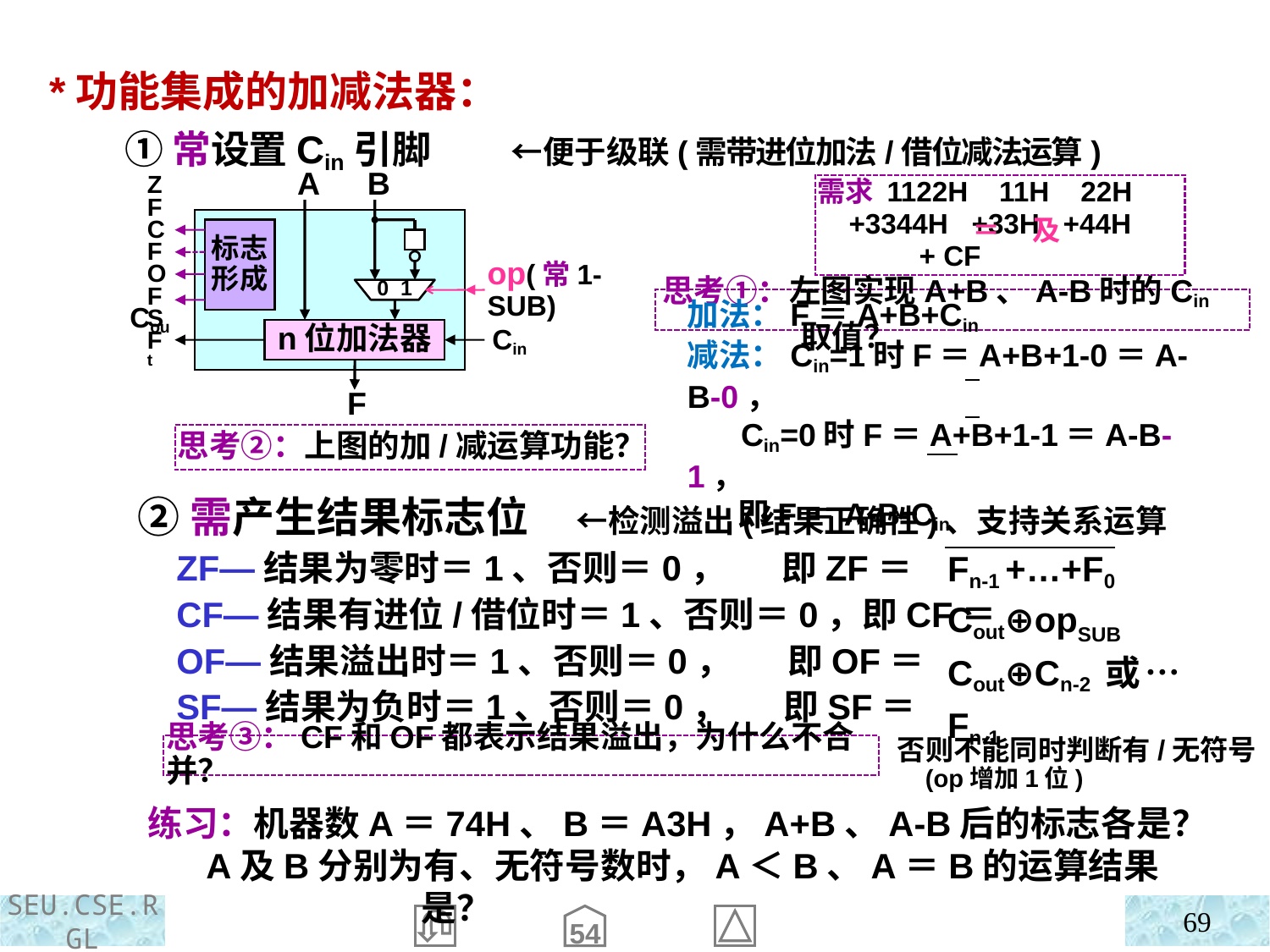

*功能集成的加减法器：
 ①常设置Cin引脚         ←便于级联(需带进位加法/借位减法运算)
A
B

标志形成
ZF
CF
OF
SF

op(常1-SUB)

0  1

n位加法器
Cout
Cin

F
需求 1122H    11H    22H
    +3344H   +33H   +44H
             + CF
＝      及
思考①：左图实现A+B、A-B时的Cin取值？
加法：F＝A+B+Cin
减法：Cin=1时F＝A+B+1-0＝A-B-0，
      Cin=0时F＝A+B+1-1＝A-B-1，
      即F＝A-B-Cin
思考②：上图的加/减运算功能？
②需产生结果标志位     ←检测溢出(结果正确性)、支持关系运算
    ZF—结果为零时＝1、否则＝0，       即ZF＝
    CF—结果有进位/借位时＝1、否则＝0，即CF＝
    OF—结果溢出时＝1、否则＝0，       即OF＝
    SF—结果为负时＝1、否则＝0，       即SF＝
Fn-1 +…+F0
Cout⊕opSUB
Cout⊕Cn-2 或 …
Fn-1
否则不能同时判断有/无符号
    (op增加1位)
思考③：CF和OF都表示结果溢出，为什么不合并？
练习：机器数A＝74H、B＝A3H，A+B、A-B后的标志各是？
      A及B分别为有、无符号数时，A＜B、A＝B的运算结果是？
69

54